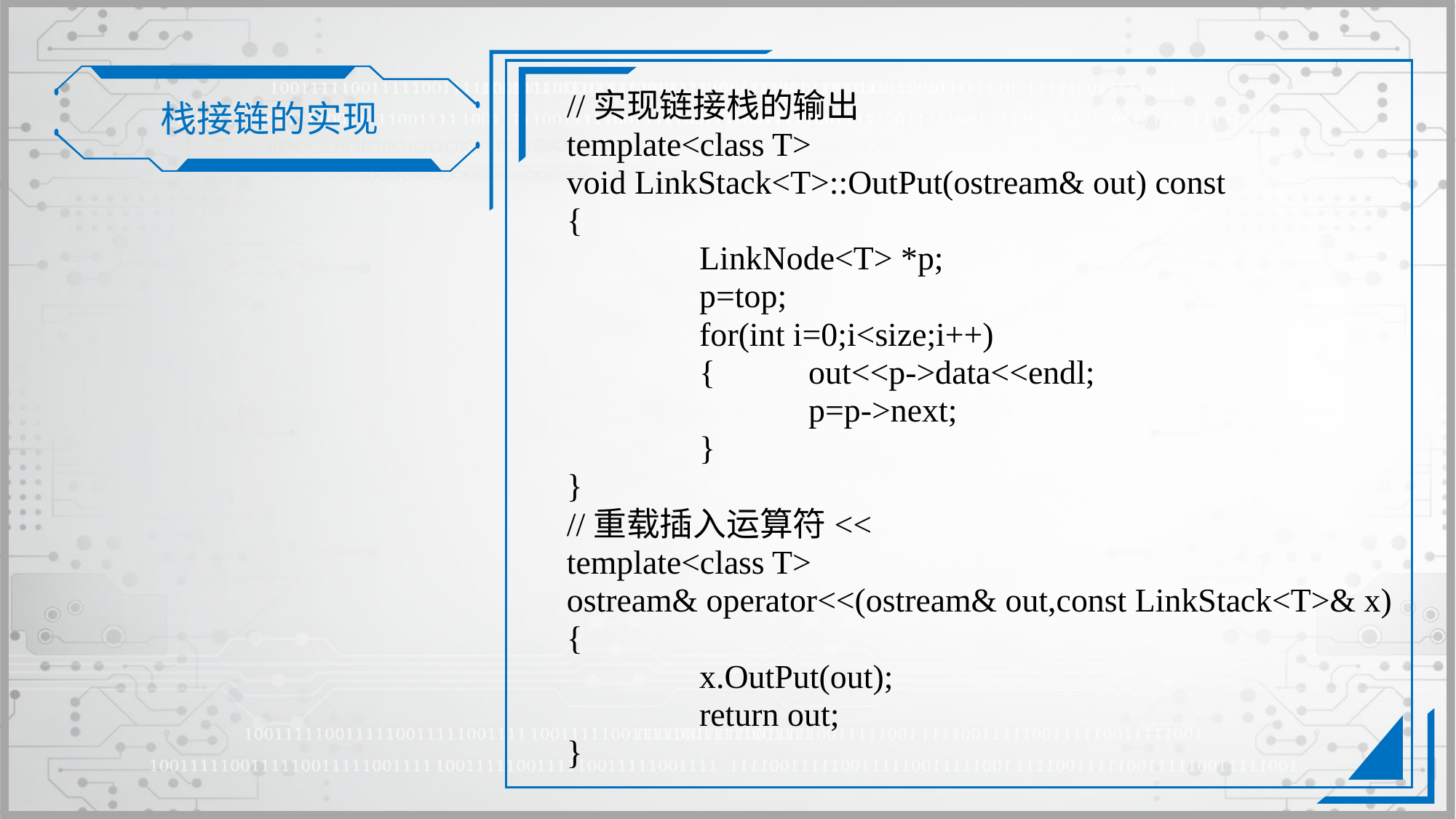

//实现链接栈的输出
template<class T>
void LinkStack<T>::OutPut(ostream& out) const
{
		LinkNode<T> *p;
		p=top;
		for(int i=0;i<size;i++)
		{	out<<p->data<<endl;
			p=p->next;
		}
}
//重载插入运算符<<
template<class T>
ostream& operator<<(ostream& out,const LinkStack<T>& x)
{
		x.OutPut(out);
		return out;
}

栈接链的实现